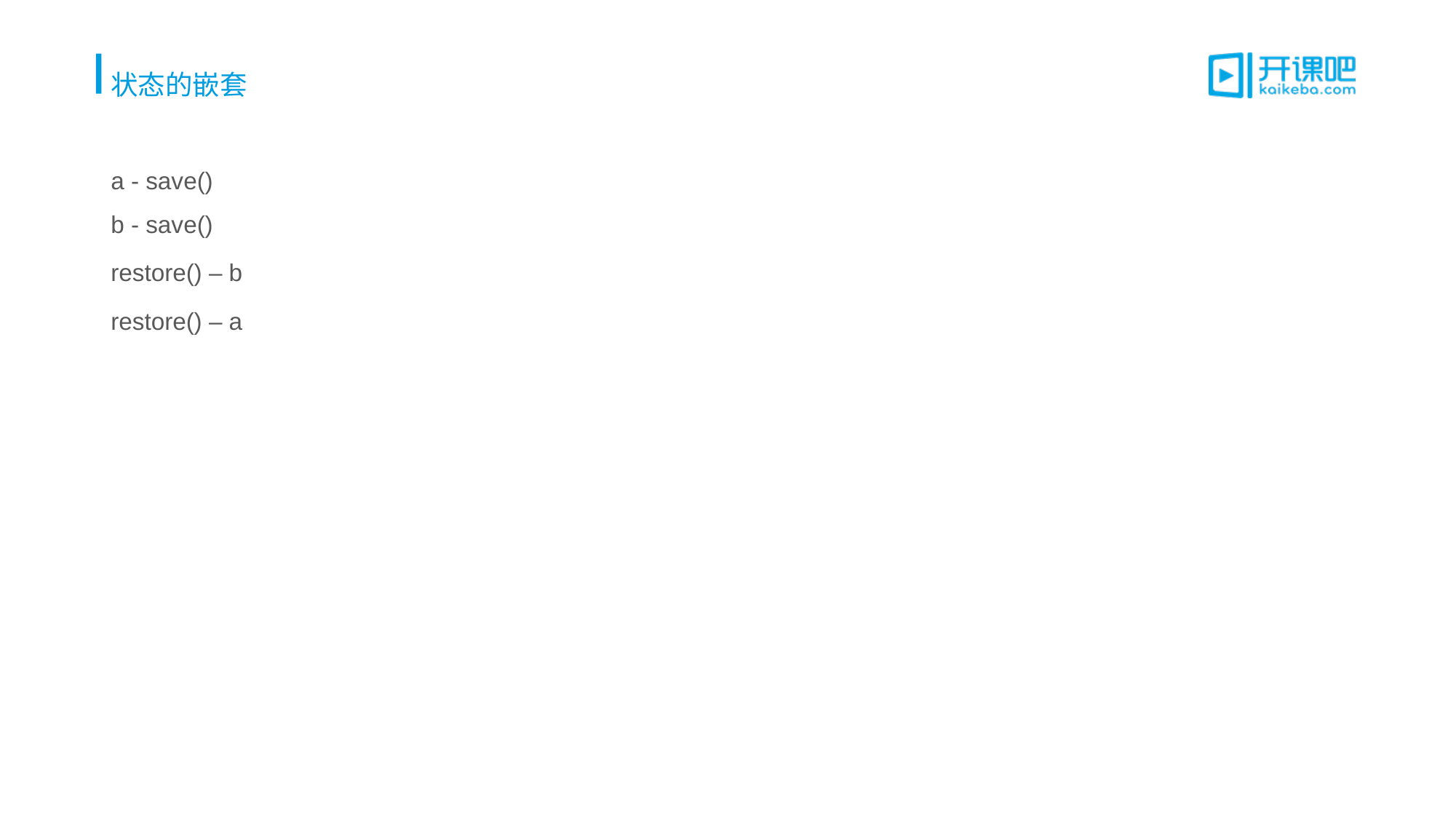

# 状态的嵌套
a - save()
b - save()
restore() – b
restore() – a